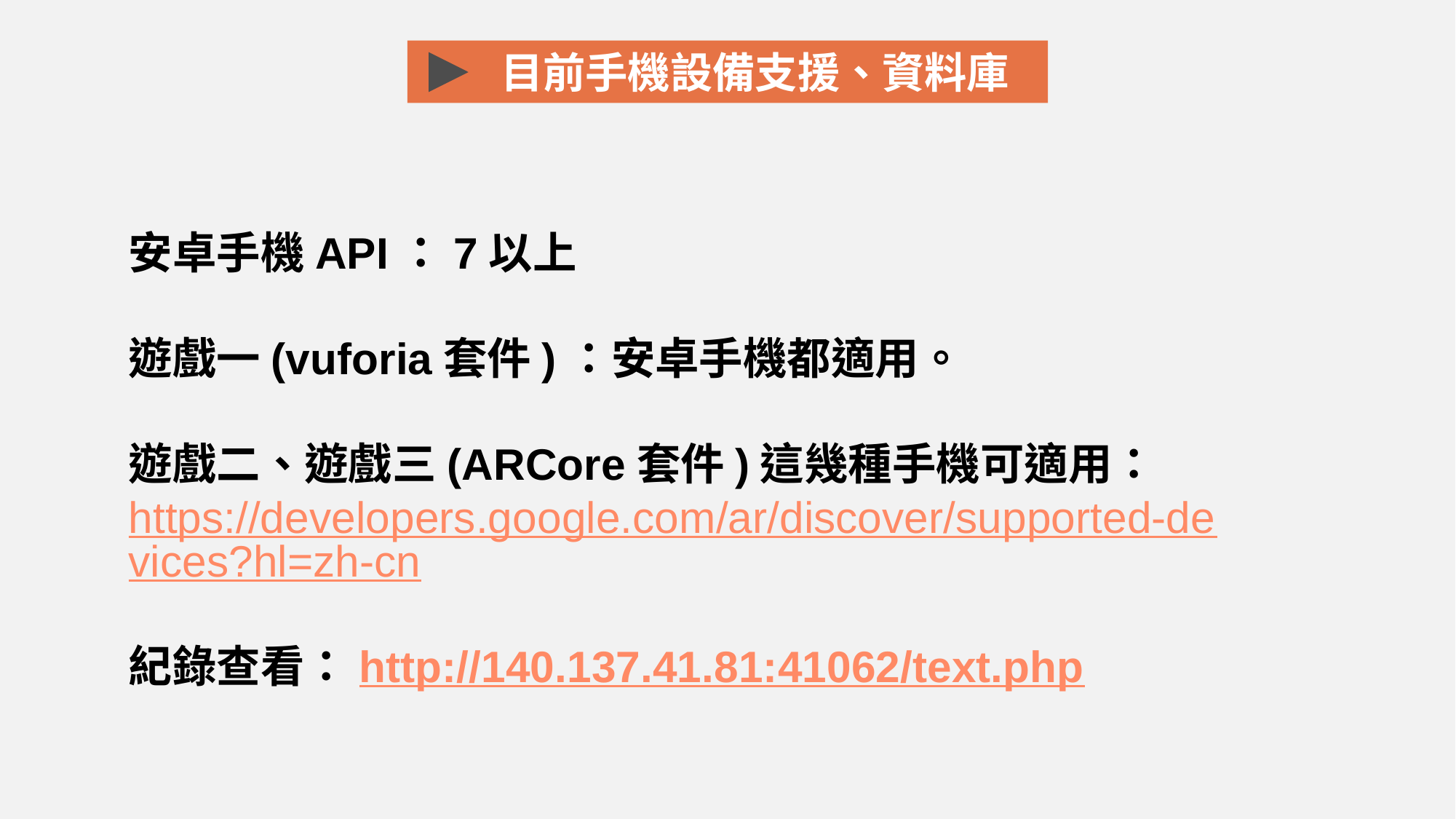

目前手機設備支援、資料庫

安卓手機API：7以上

遊戲一(vuforia套件)：安卓手機都適用。

遊戲二、遊戲三(ARCore套件)這幾種手機可適用：https://developers.google.com/ar/discover/supported-devices?hl=zh-cn

紀錄查看：http://140.137.41.81:41062/text.php